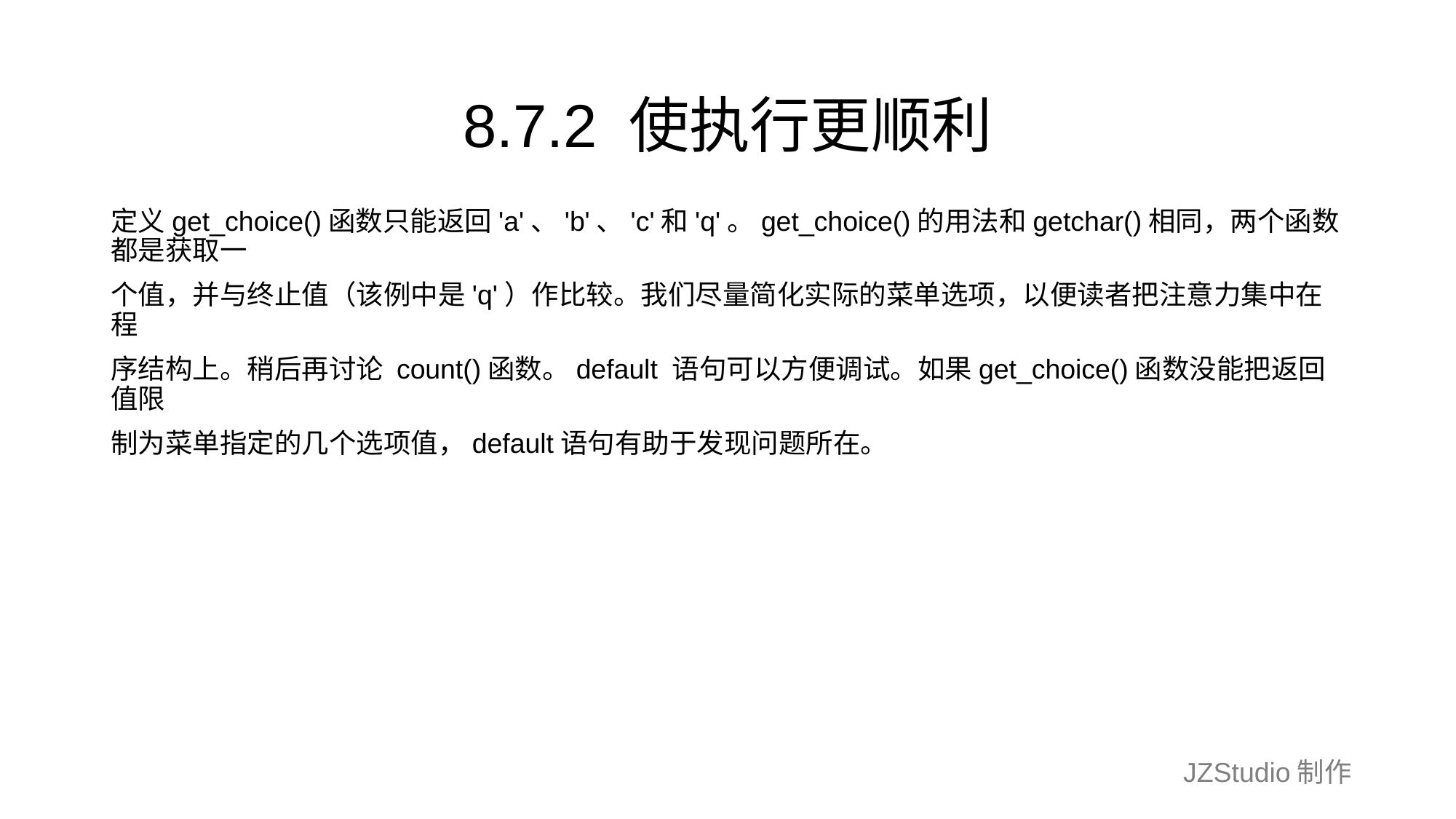

# 8.7.2 使执行更顺利
定义get_choice()函数只能返回'a'、'b'、'c'和'q'。get_choice()的用法和getchar()相同，两个函数都是获取一
个值，并与终止值（该例中是'q'）作比较。我们尽量简化实际的菜单选项，以便读者把注意力集中在程
序结构上。稍后再讨论 count()函数。default 语句可以方便调试。如果get_choice()函数没能把返回值限
制为菜单指定的几个选项值，default语句有助于发现问题所在。